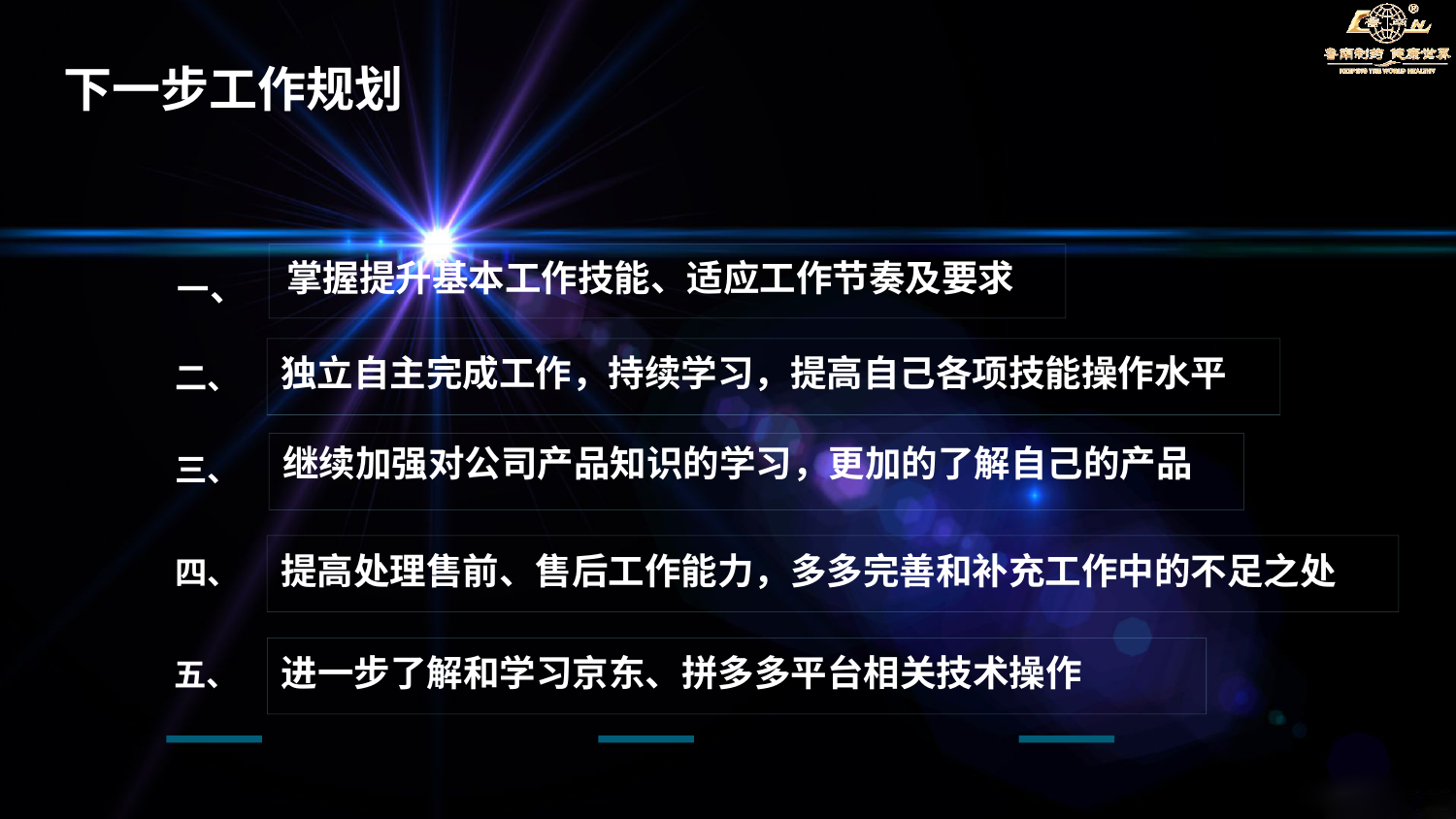

下一步工作规划

掌握提升基本工作技能、适应工作节奏及要求
一、

独立自主完成工作，持续学习，提高自己各项技能操作水平
二、

三、
继续加强对公司产品知识的学习，更加的了解自己的产品

提高处理售前、售后工作能力，多多完善和补充工作中的不足之处
四、

进一步了解和学习京东、拼多多平台相关技术操作
五、